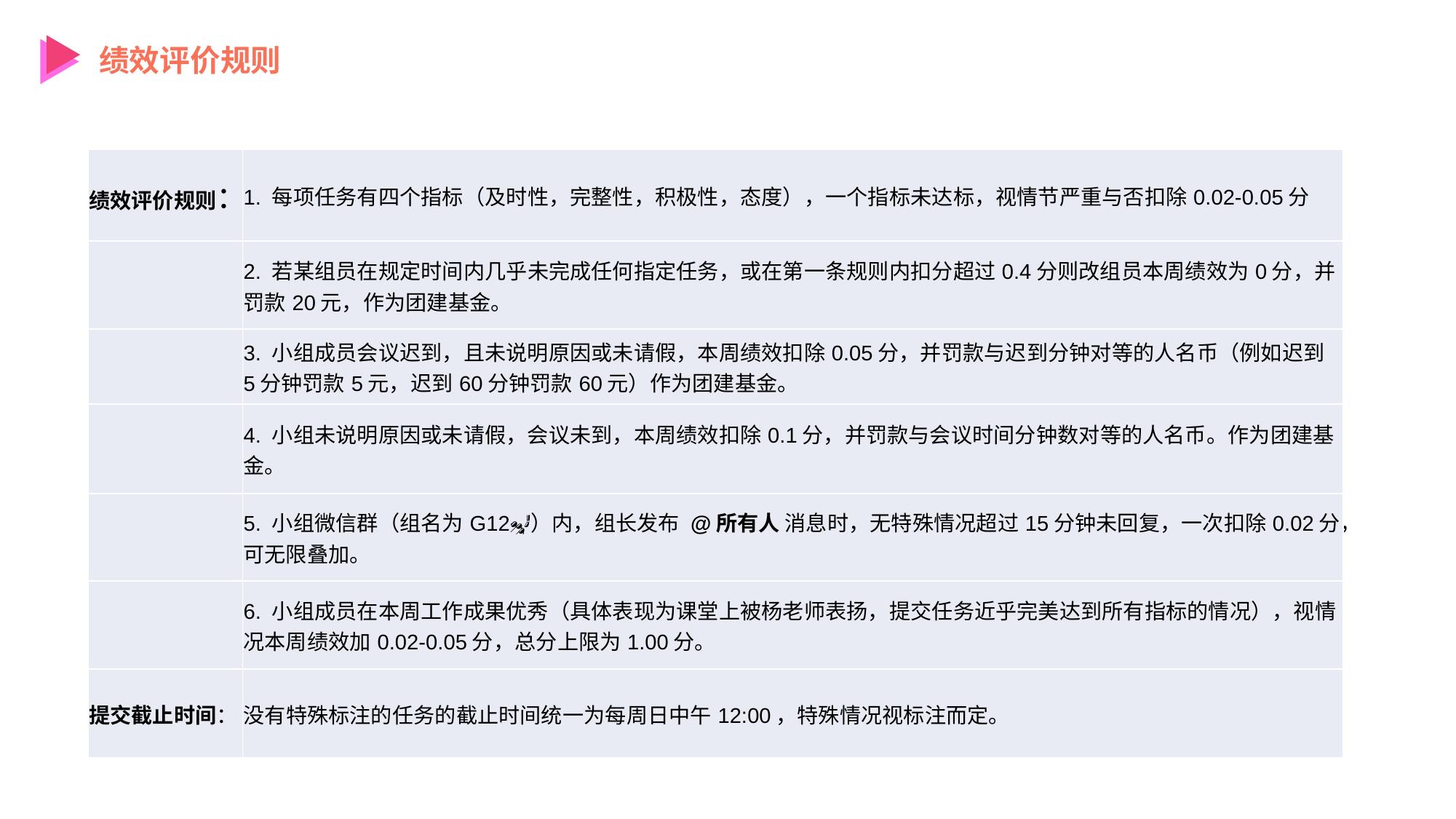

绩效评价规则
| 绩效评价规则： | 1. 每项任务有四个指标（及时性，完整性，积极性，态度），一个指标未达标，视情节严重与否扣除0.02-0.05分 |
| --- | --- |
|  | 2. 若某组员在规定时间内几乎未完成任何指定任务，或在第一条规则内扣分超过0.4分则改组员本周绩效为0分，并罚款20元，作为团建基金。 |
|  | 3. 小组成员会议迟到，且未说明原因或未请假，本周绩效扣除0.05分，并罚款与迟到分钟对等的人名币（例如迟到5分钟罚款5元，迟到60分钟罚款60元）作为团建基金。 |
|  | 4. 小组未说明原因或未请假，会议未到，本周绩效扣除0.1分，并罚款与会议时间分钟数对等的人名币。作为团建基金。 |
|  | 5. 小组微信群（组名为G12💅）内，组长发布 @所有人 消息时，无特殊情况超过15分钟未回复，一次扣除0.02分，可无限叠加。 |
|  | 6. 小组成员在本周工作成果优秀（具体表现为课堂上被杨老师表扬，提交任务近乎完美达到所有指标的情况），视情况本周绩效加0.02-0.05分，总分上限为1.00分。 |
| 提交截止时间： | 没有特殊标注的任务的截止时间统一为每周日中午12:00，特殊情况视标注而定。 |